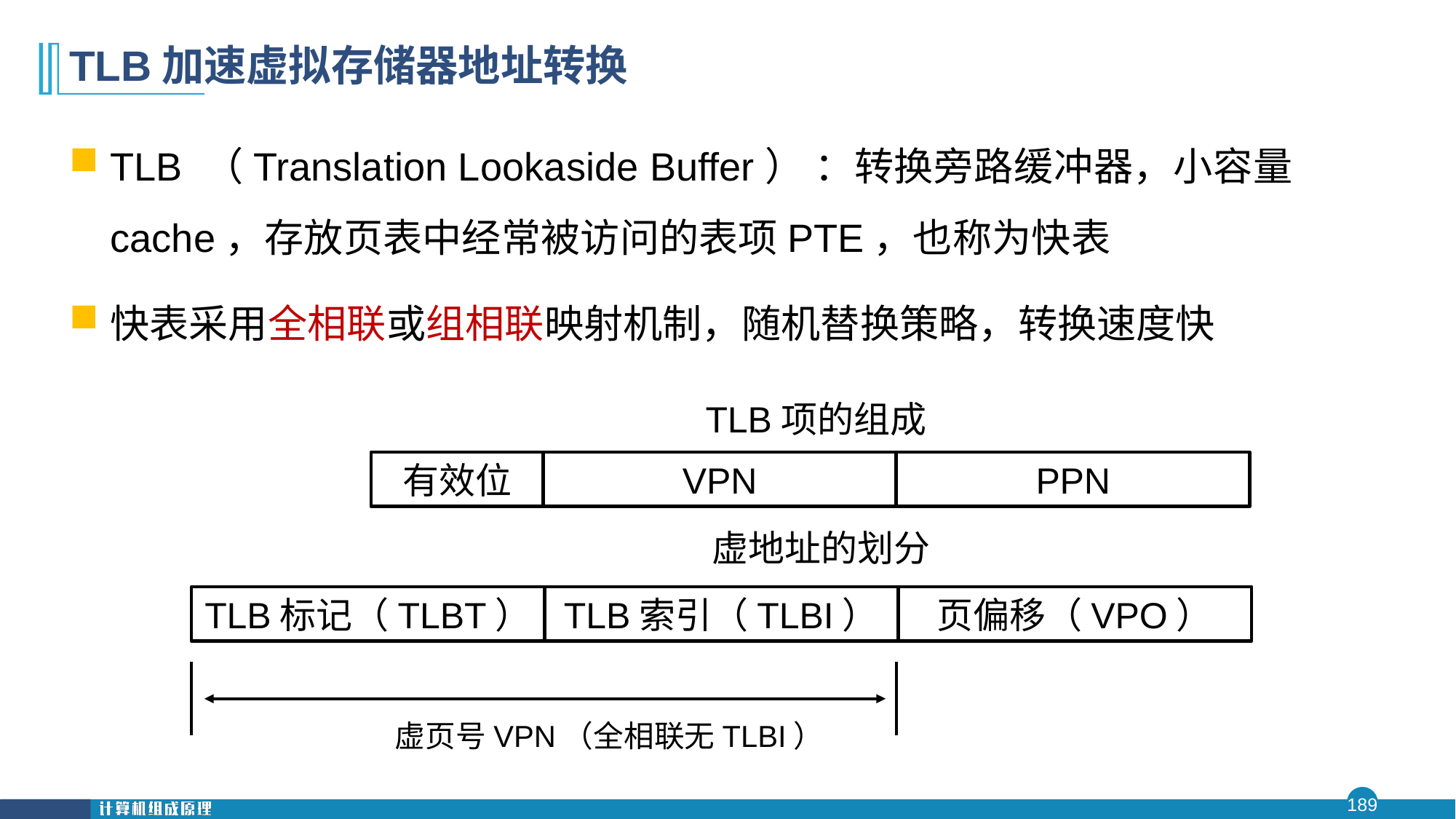

# TLB加速虚拟存储器地址转换
TLB （Translation Lookaside Buffer） ：转换旁路缓冲器，小容量cache，存放页表中经常被访问的表项PTE，也称为快表
快表采用全相联或组相联映射机制，随机替换策略，转换速度快
TLB项的组成
有效位
PPN
VPN
虚地址的划分
页偏移（VPO）
TLB标记（TLBT）
TLB索引（TLBI）
虚页号VPN（全相联无TLBI）